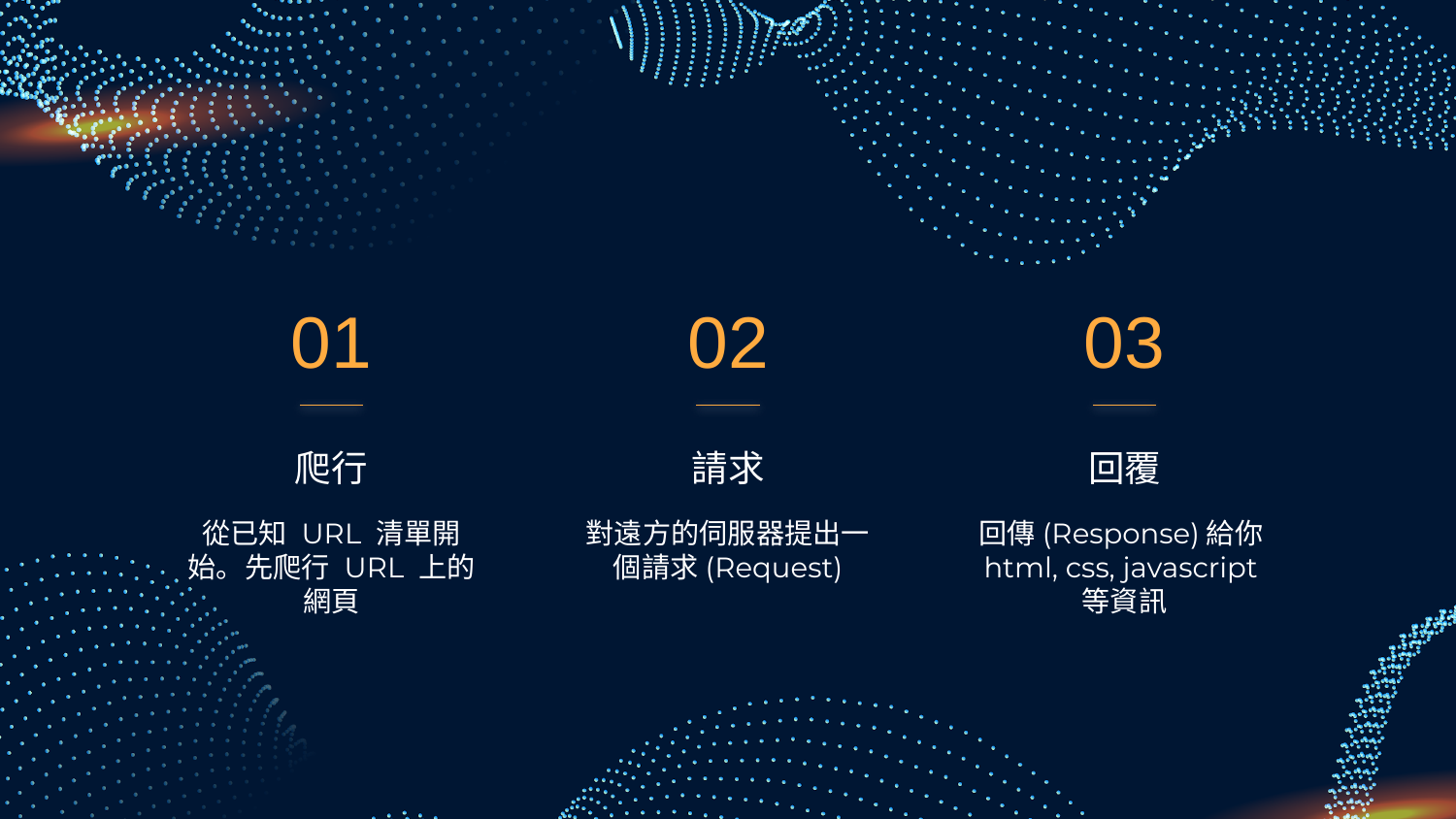

01
02
03
爬行
# 請求
回覆
從已知 URL 清單開始。先爬行 URL 上的網頁
對遠方的伺服器提出一個請求(Request)
回傳(Response)給你html, css, javascript等資訊